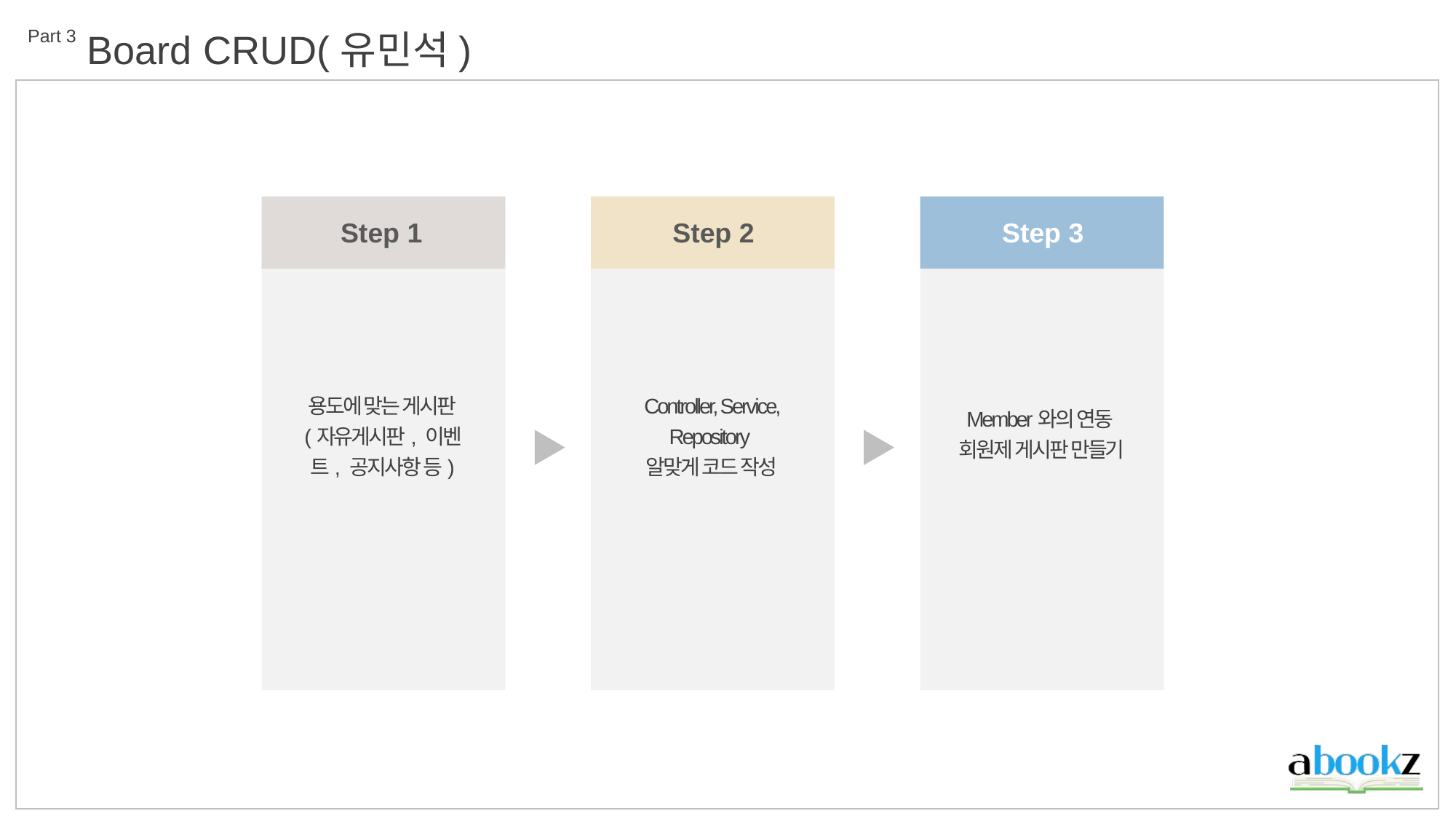

Part 3
Board CRUD(유민석)

Step 1
Step 2
Step 3
용도에 맞는 게시판
(자유게시판, 이벤트, 공지사항 등)
Controller, Service, Repository
알맞게 코드 작성
Member와의 연동
회원제 게시판 만들기